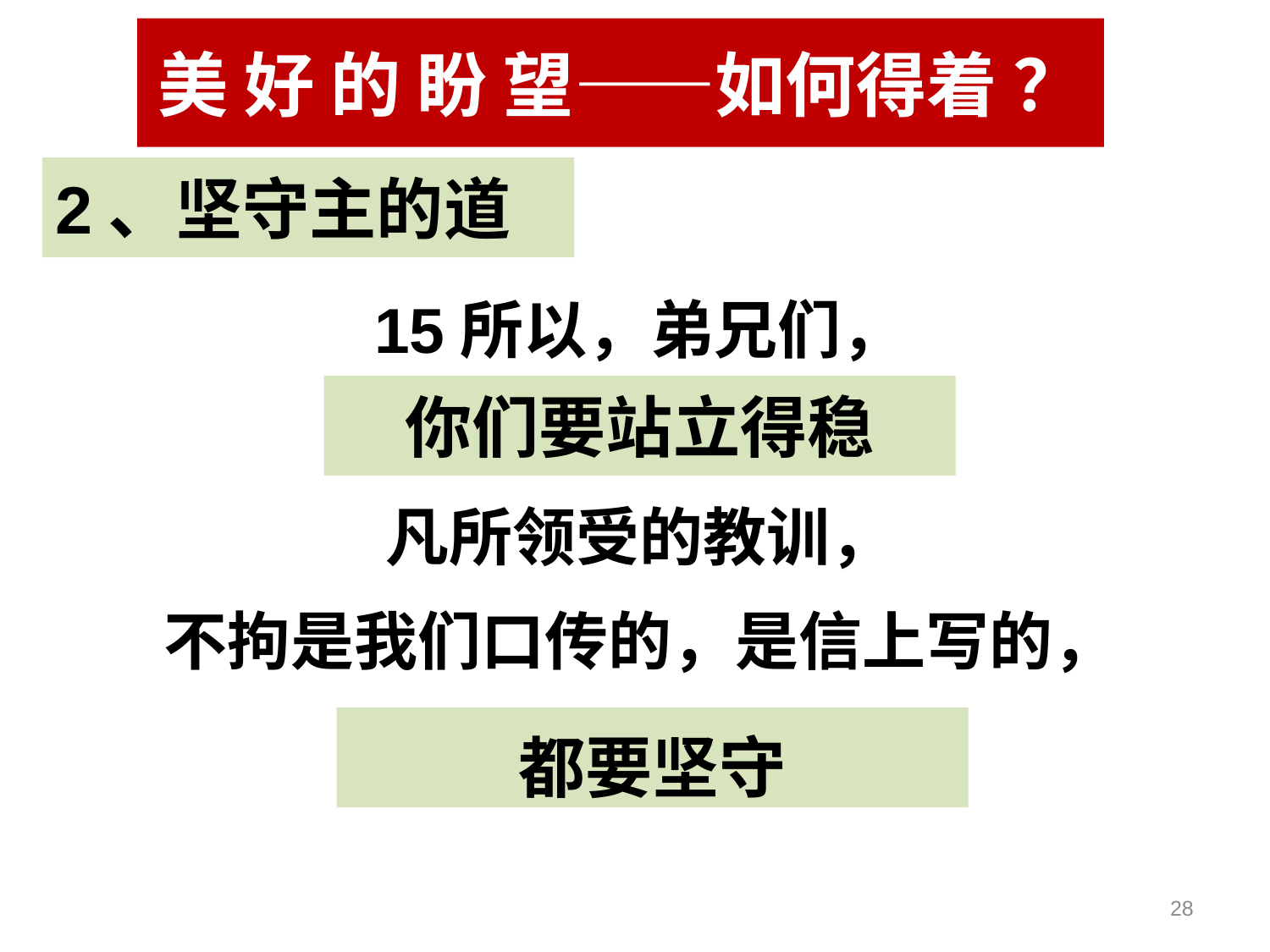

#
美 好 的 盼 望——如何得着 ？
2、坚守主的道

15所以，弟兄们，

凡所领受的教训，
不拘是我们口传的，是信上写的，

你们要站立得稳
都要坚守
28